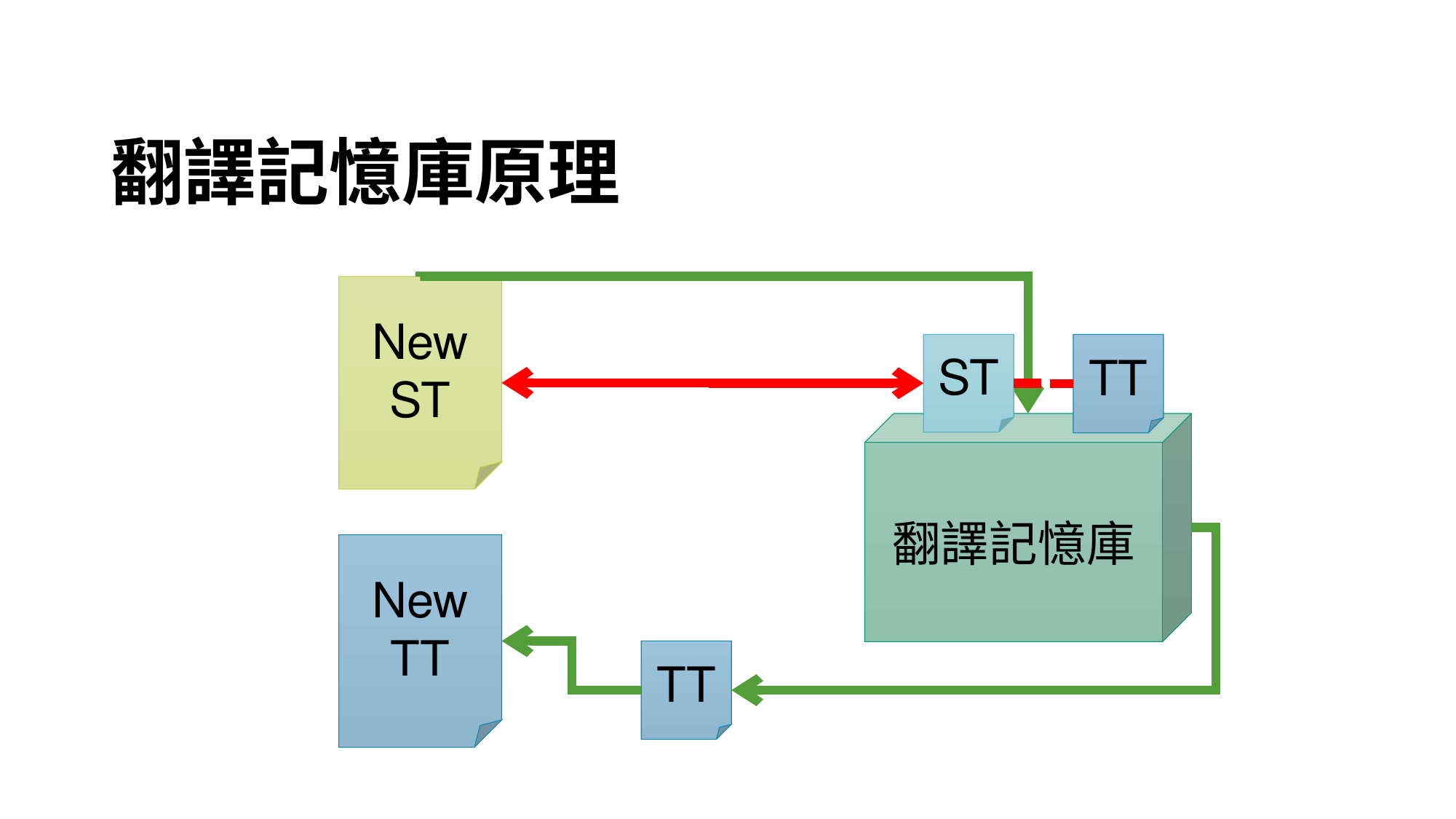

翻譯記憶庫原理
New ST
ST
TT
翻譯記憶庫
New TT
TT